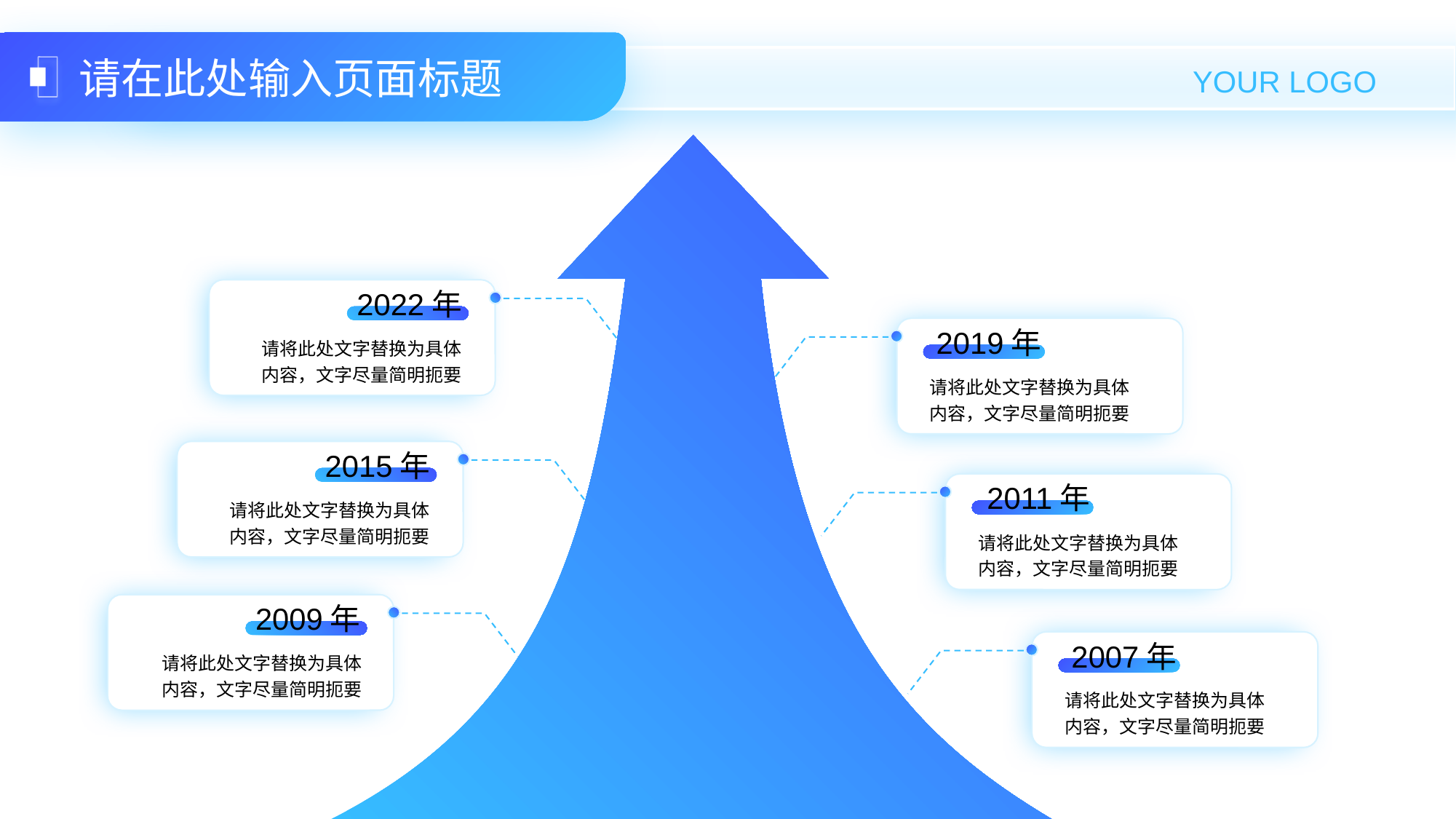

# 请在此处输入页面标题

2022年

请将此处文字替换为具体内容，文字尽量简明扼要

2019年

请将此处文字替换为具体内容，文字尽量简明扼要

2015年

请将此处文字替换为具体内容，文字尽量简明扼要

2011年

请将此处文字替换为具体内容，文字尽量简明扼要

2009年

请将此处文字替换为具体内容，文字尽量简明扼要

2007年

请将此处文字替换为具体内容，文字尽量简明扼要